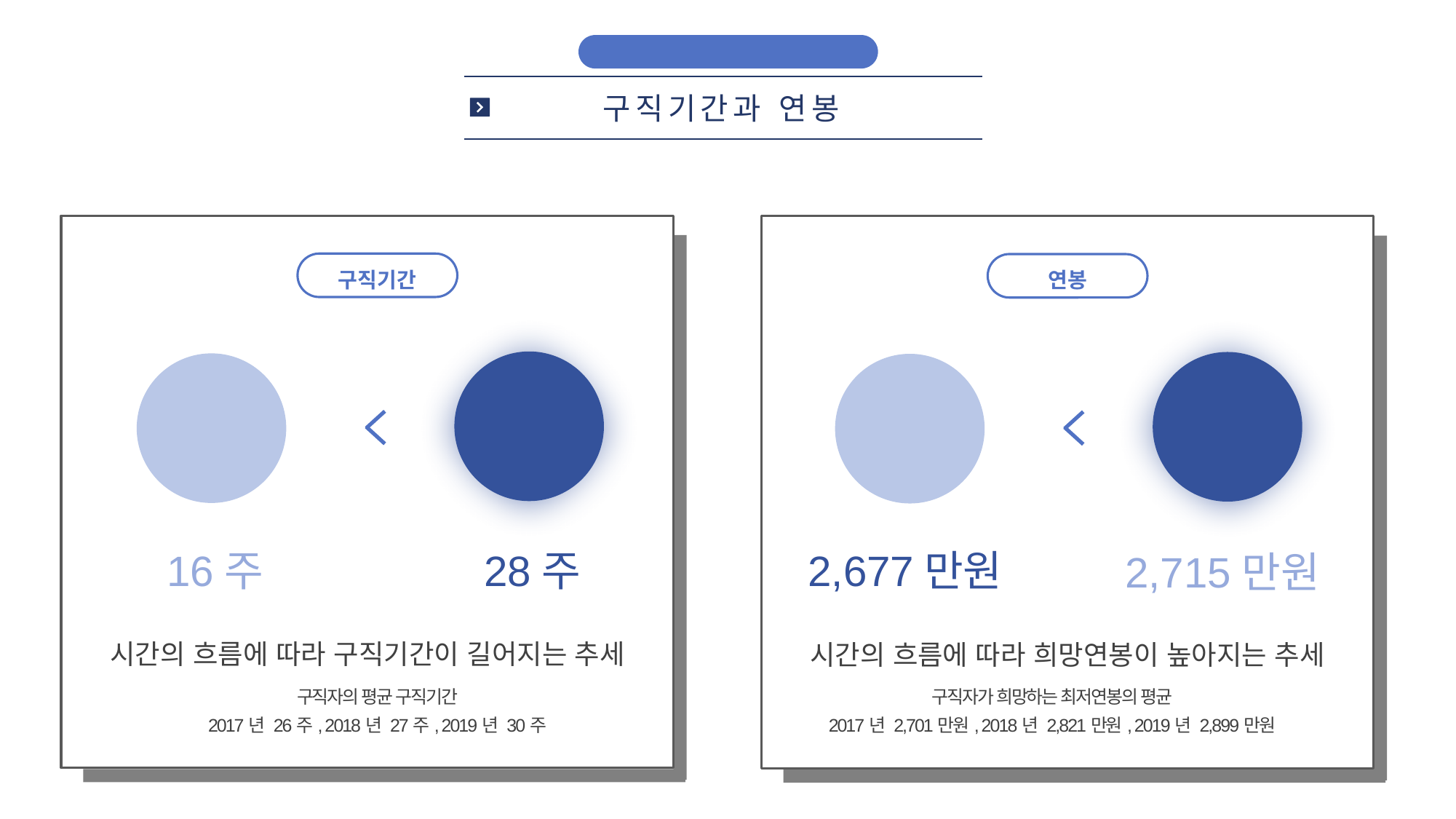

데이터 활용
구직기간과 연봉

구직기간
연봉

구직자의
평균 구직기간
구직자의
평균 희망연봉(최저)
취업자의
평균 구직기간
취업자의
평균 연봉

16주
28주
2,677만원
2,715만원
시간의 흐름에 따라 구직기간이 길어지는 추세
시간의 흐름에 따라 희망연봉이 높아지는 추세
구직자의 평균 구직기간
2017년 26주, 2018년 27주, 2019년 30주
구직자가 희망하는 최저연봉의 평균
2017년 2,701만원, 2018년 2,821만원, 2019년 2,899만원